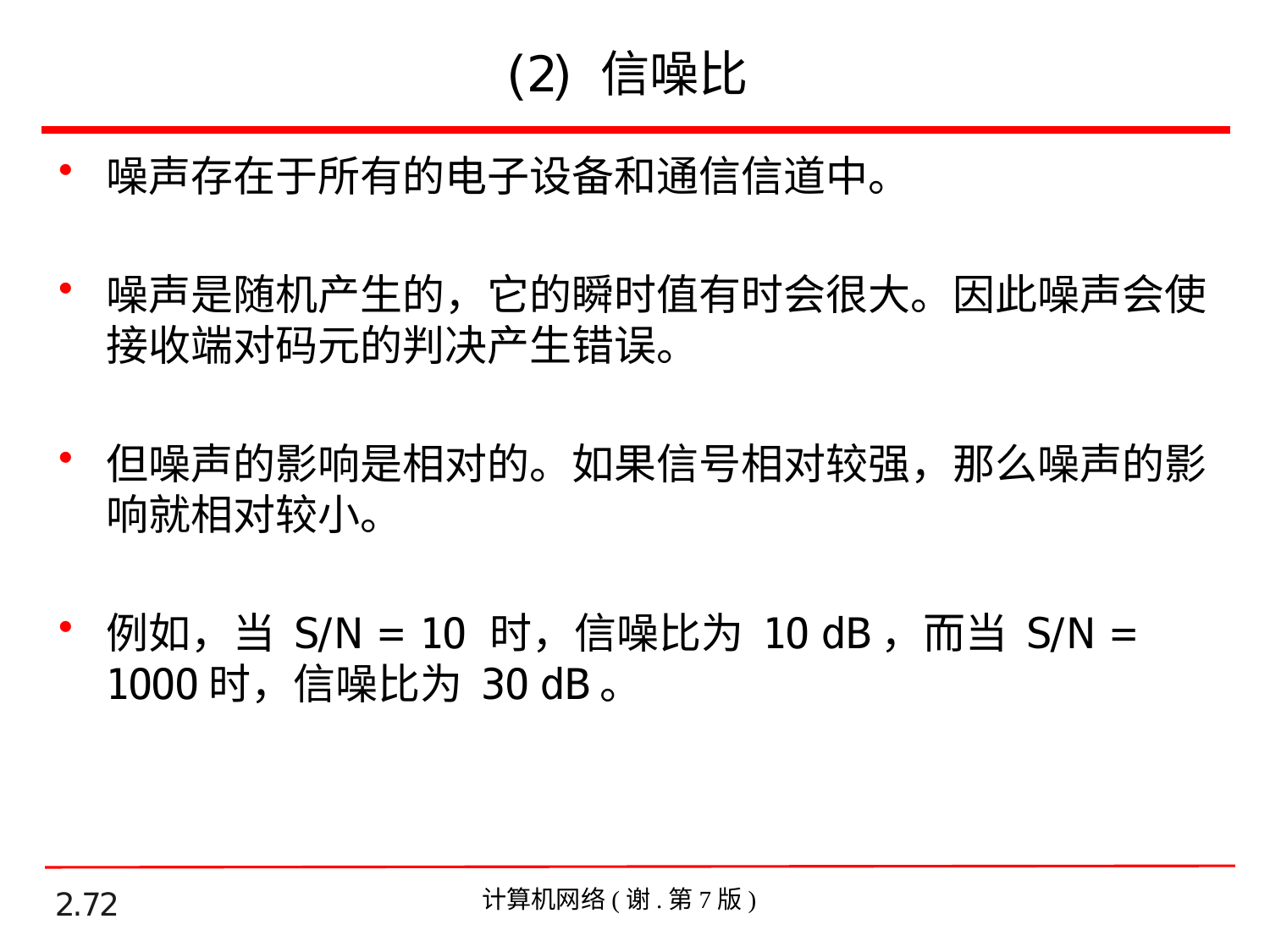

# (2) 信噪比
噪声存在于所有的电子设备和通信信道中。

噪声是随机产生的，它的瞬时值有时会很大。因此噪声会使接收端对码元的判决产生错误。

但噪声的影响是相对的。如果信号相对较强，那么噪声的影响就相对较小。

例如，当 S/N = 10 时，信噪比为 10 dB，而当 S/N = 1000时，信噪比为 30 dB。